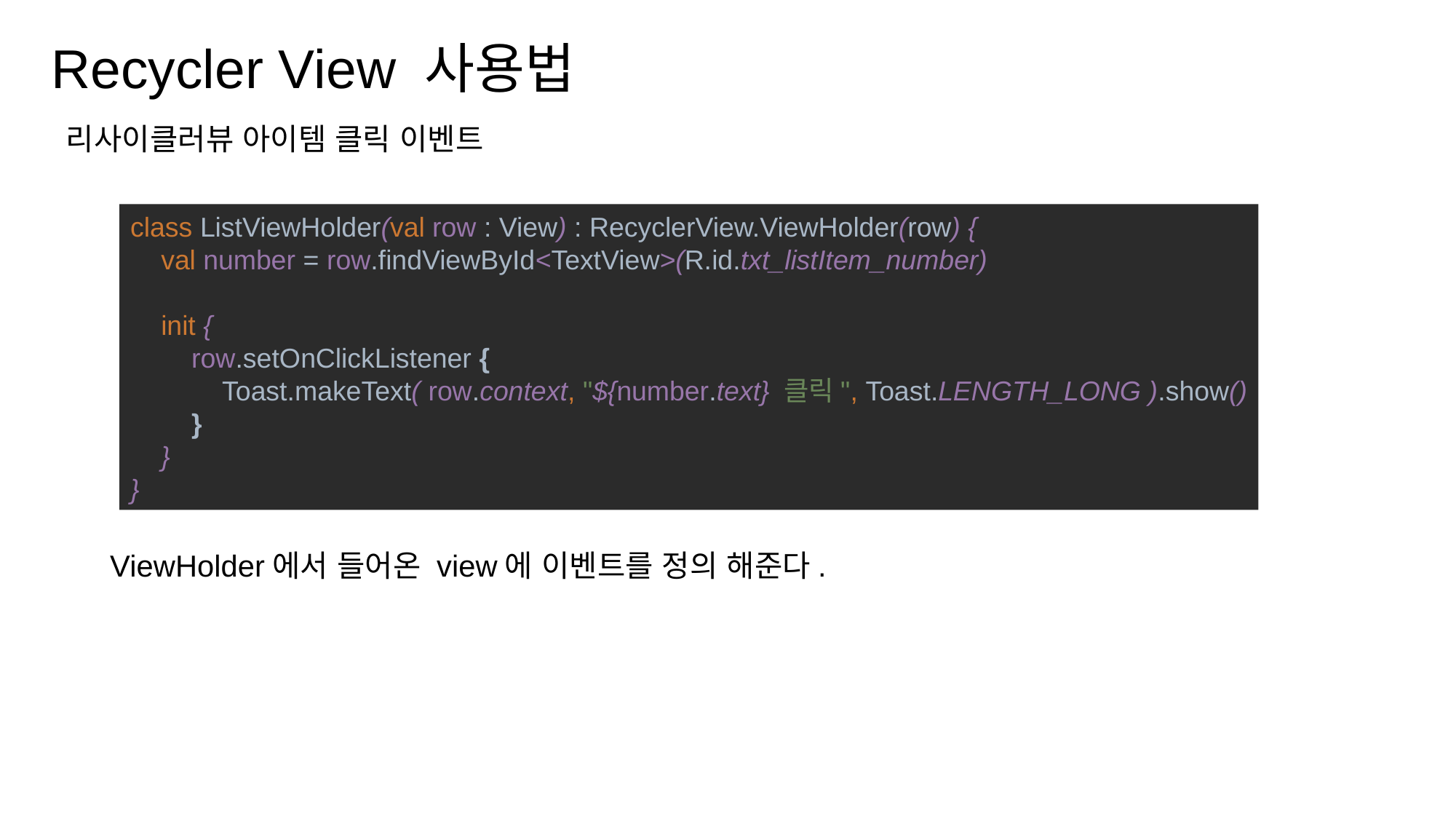

Recycler View 사용법
나눔스퀘어OTF ExtraBold
리사이클러뷰 아이템 클릭 이벤트
나눔스퀘어OTF Bold
나눔스퀘어OTF
class ListViewHolder(val row : View) : RecyclerView.ViewHolder(row) {
    val number = row.findViewById<TextView>(R.id.txt_listItem_number)
    init {
        row.setOnClickListener {
            Toast.makeText( row.context, "${number.text} 클릭", Toast.LENGTH_LONG ).show()
        }
    }
}
나눔스퀘어_ac ExtraBold
나눔스퀘어_ac Bold
나눔스퀘어_ac
나눔스퀘어 ExtraBold
ViewHolder에서 들어온 view에 이벤트를 정의 해준다.
나눔스퀘어 Bold
나눔스퀘어
XML
나눔스퀘어 Light
Kotlin